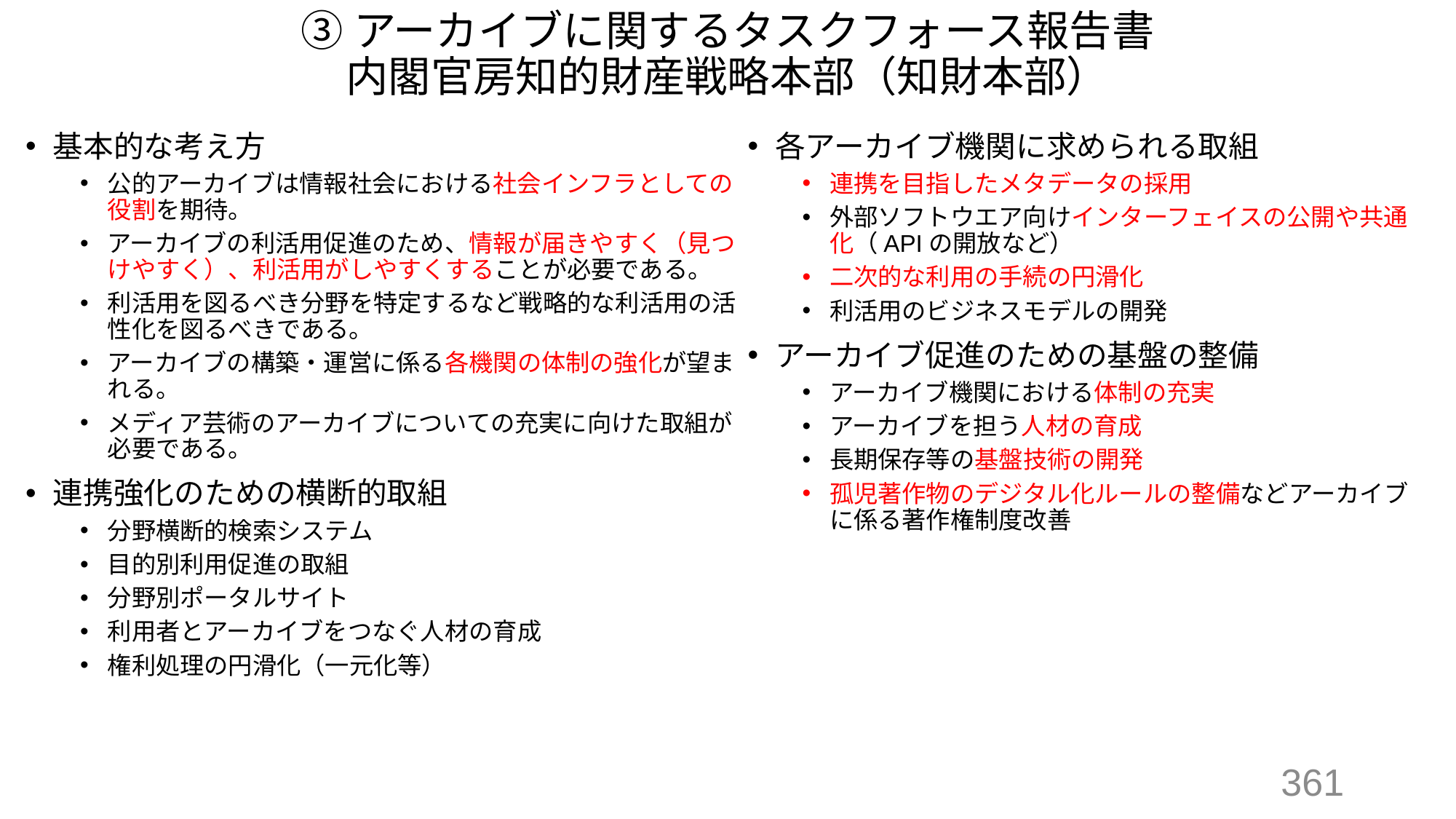

# ③アーカイブに関するタスクフォース報告書 内閣官房知的財産戦略本部（知財本部）
基本的な考え方
公的アーカイブは情報社会における社会インフラとしての役割を期待。
アーカイブの利活用促進のため、情報が届きやすく（見つけやすく）、利活用がしやすくすることが必要である。
利活用を図るべき分野を特定するなど戦略的な利活用の活性化を図るべきである。
アーカイブの構築・運営に係る各機関の体制の強化が望まれる。
メディア芸術のアーカイブについての充実に向けた取組が必要である。
連携強化のための横断的取組
分野横断的検索システム
目的別利用促進の取組
分野別ポータルサイト
利用者とアーカイブをつなぐ人材の育成
権利処理の円滑化（一元化等）
各アーカイブ機関に求められる取組
連携を目指したメタデータの採用
外部ソフトウエア向けインターフェイスの公開や共通化（APIの開放など）
二次的な利用の手続の円滑化
利活用のビジネスモデルの開発
アーカイブ促進のための基盤の整備
アーカイブ機関における体制の充実
アーカイブを担う人材の育成
長期保存等の基盤技術の開発
孤児著作物のデジタル化ルールの整備などアーカイブに係る著作権制度改善

361